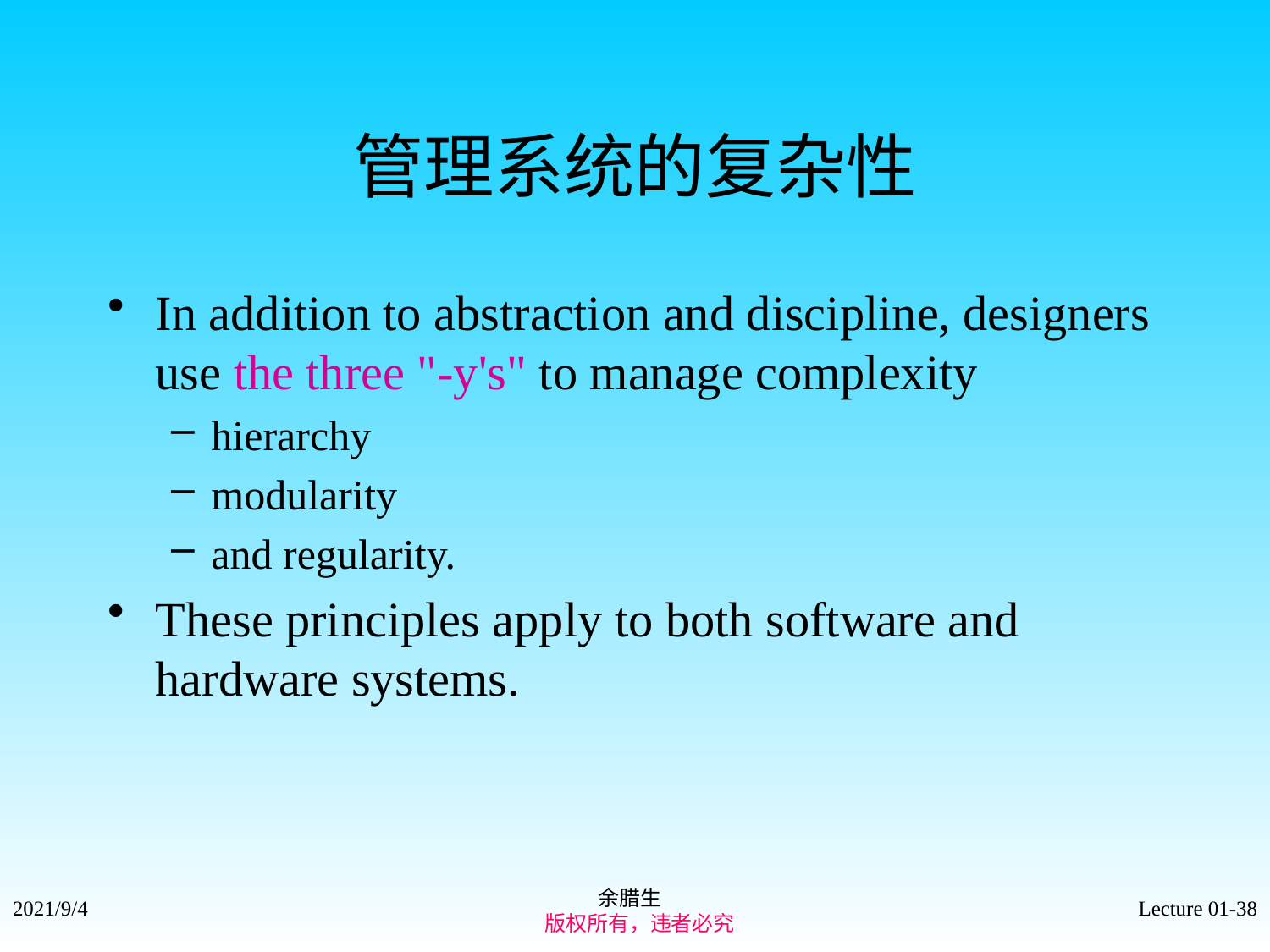

# 管理系统的复杂性
In addition to abstraction and discipline, designers use the three "-y's" to manage complexity
hierarchy
modularity
and regularity.
These principles apply to both software and hardware systems.
余腊生
 版权所有，违者必究
2021/9/4
Lecture 01-38